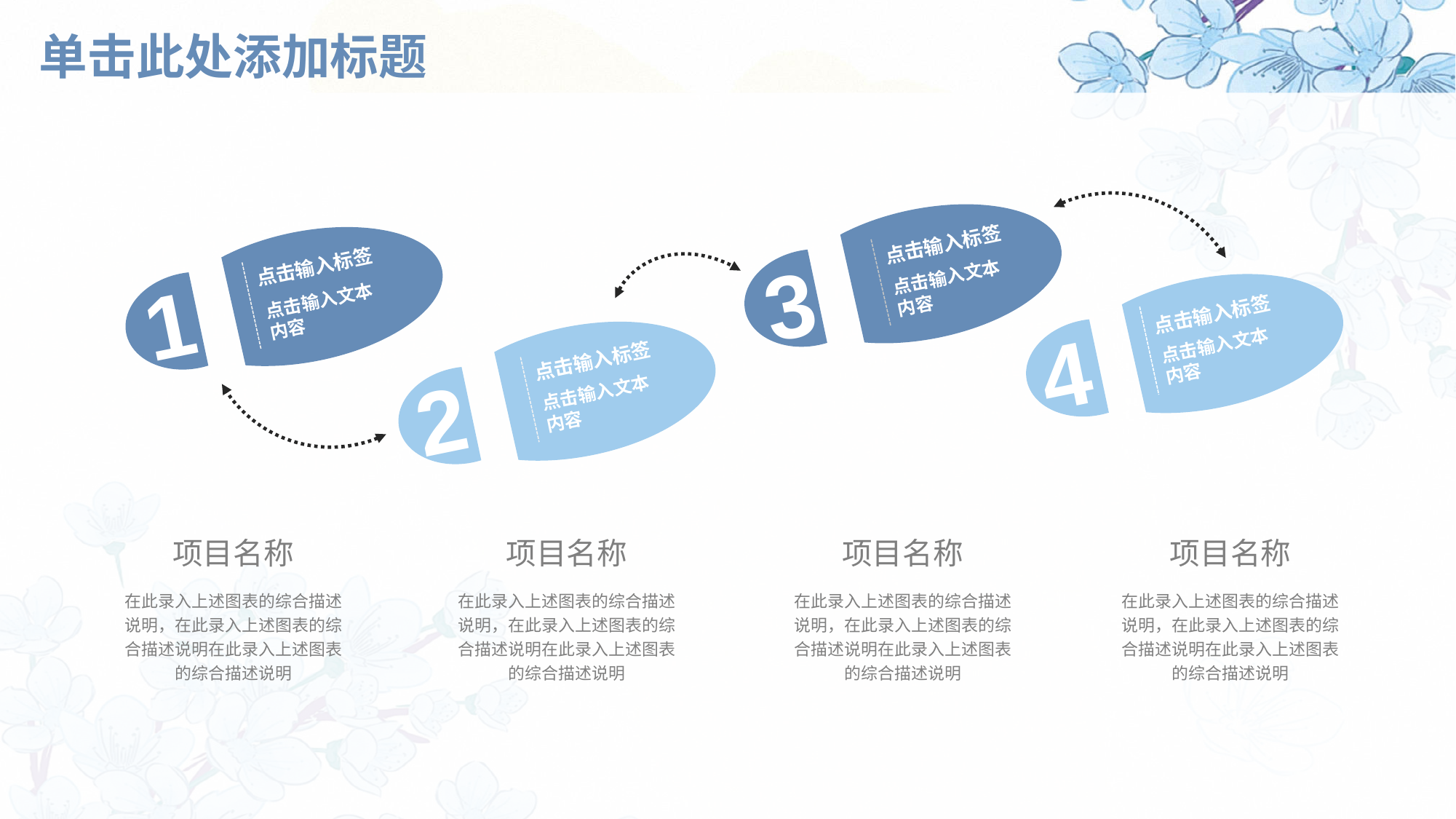

# 单击此处添加标题

点击输入标签
3
点击输入文本内容

点击输入标签
1
点击输入文本内容

点击输入标签
4
点击输入文本内容

点击输入标签
2
点击输入文本内容
项目名称
项目名称
项目名称
项目名称
在此录入上述图表的综合描述说明，在此录入上述图表的综合描述说明在此录入上述图表的综合描述说明
在此录入上述图表的综合描述说明，在此录入上述图表的综合描述说明在此录入上述图表的综合描述说明
在此录入上述图表的综合描述说明，在此录入上述图表的综合描述说明在此录入上述图表的综合描述说明
在此录入上述图表的综合描述说明，在此录入上述图表的综合描述说明在此录入上述图表的综合描述说明